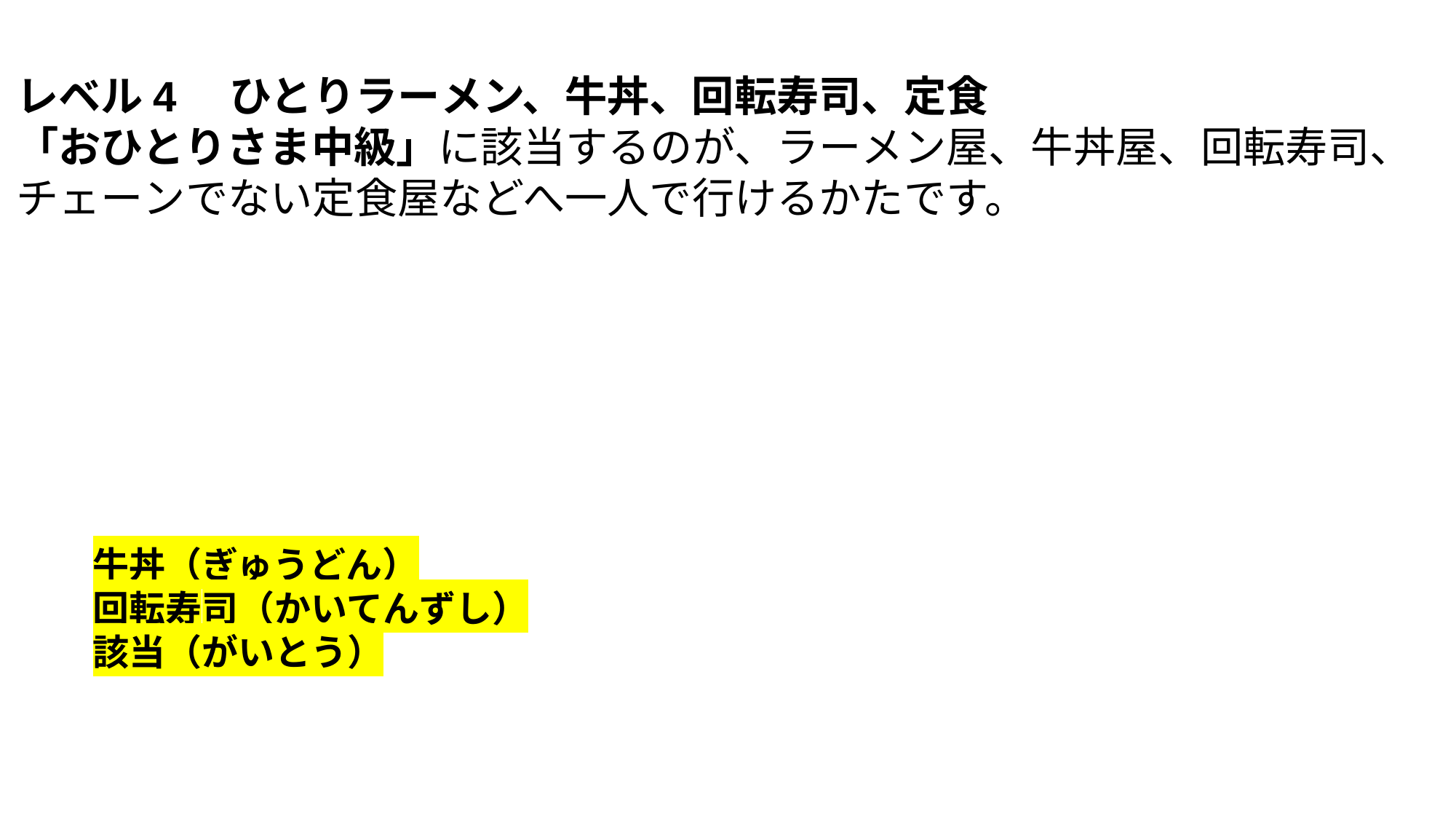

レベル4　ひとりラーメン、牛丼、回転寿司、定食
「おひとりさま中級」に該当するのが、ラーメン屋、牛丼屋、回転寿司、チェーンでない定食屋などへ一人で行けるかたです。
牛丼（ぎゅうどん）
回転寿司（かいてんずし）
該当（がいとう）